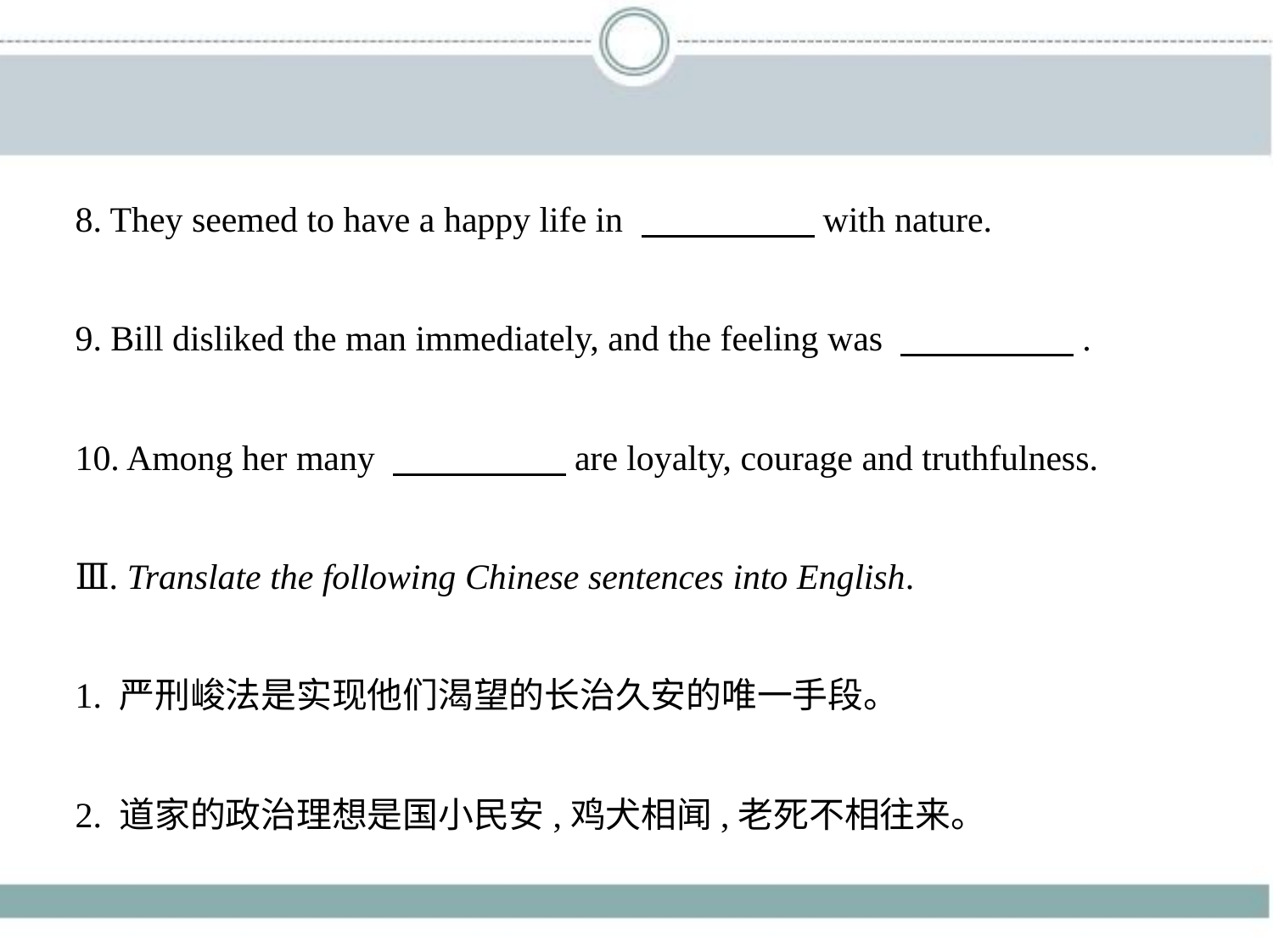

8. They seemed to have a happy life in 　　　　    with nature.
9. Bill disliked the man immediately, and the feeling was 　　　　    .
10. Among her many 　　　　    are loyalty, courage and truthfulness.
Ⅲ. Translate the following Chinese sentences into English.
1. 严刑峻法是实现他们渴望的长治久安的唯一手段。
2. 道家的政治理想是国小民安,鸡犬相闻,老死不相往来。